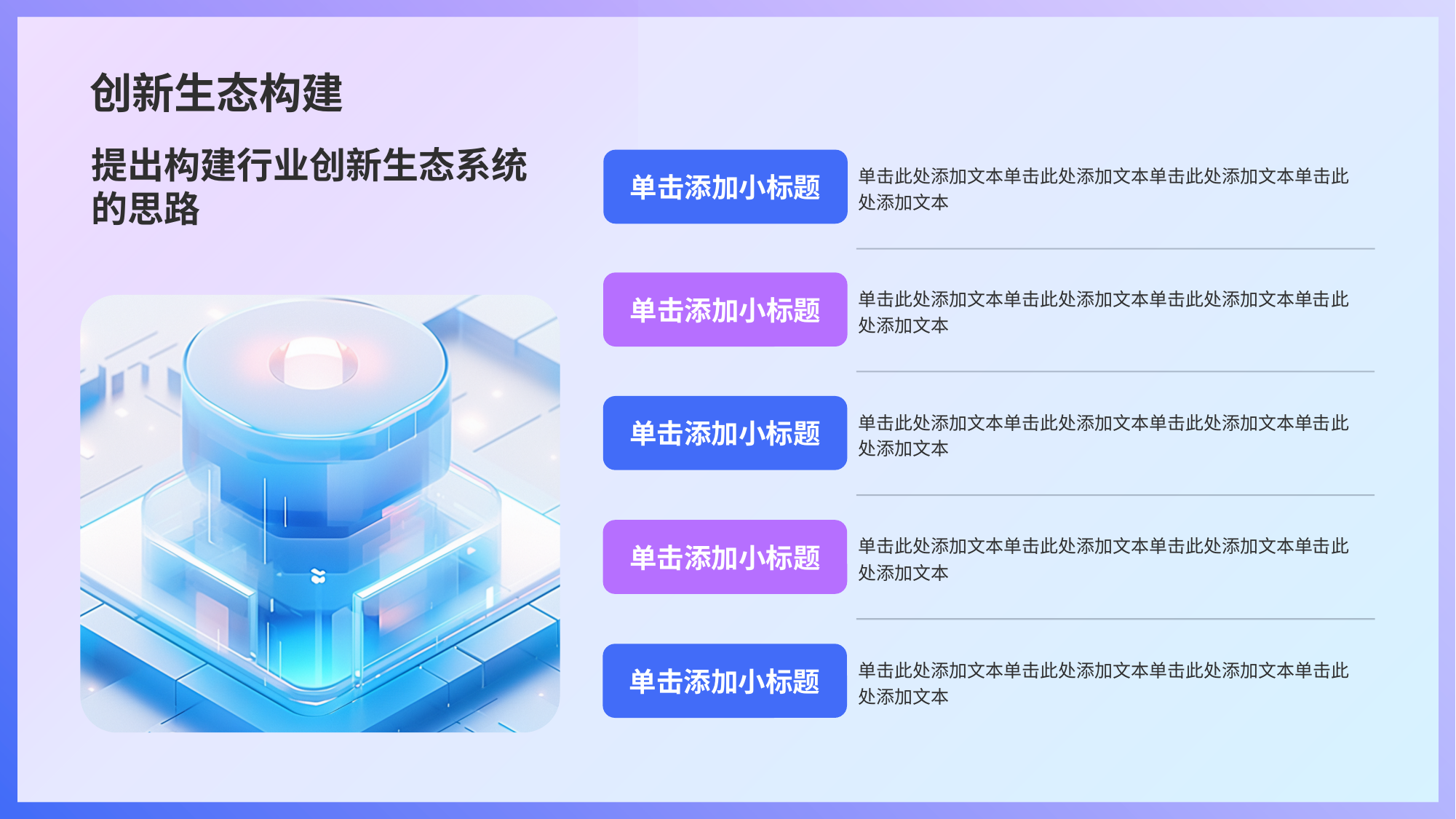

# 创新生态构建
提出构建行业创新生态系统的思路
单击添加小标题
单击此处添加文本单击此处添加文本单击此处添加文本单击此处添加文本

单击添加小标题
单击此处添加文本单击此处添加文本单击此处添加文本单击此处添加文本
单击添加小标题
单击此处添加文本单击此处添加文本单击此处添加文本单击此处添加文本
单击添加小标题
单击此处添加文本单击此处添加文本单击此处添加文本单击此处添加文本
单击添加小标题
单击此处添加文本单击此处添加文本单击此处添加文本单击此处添加文本